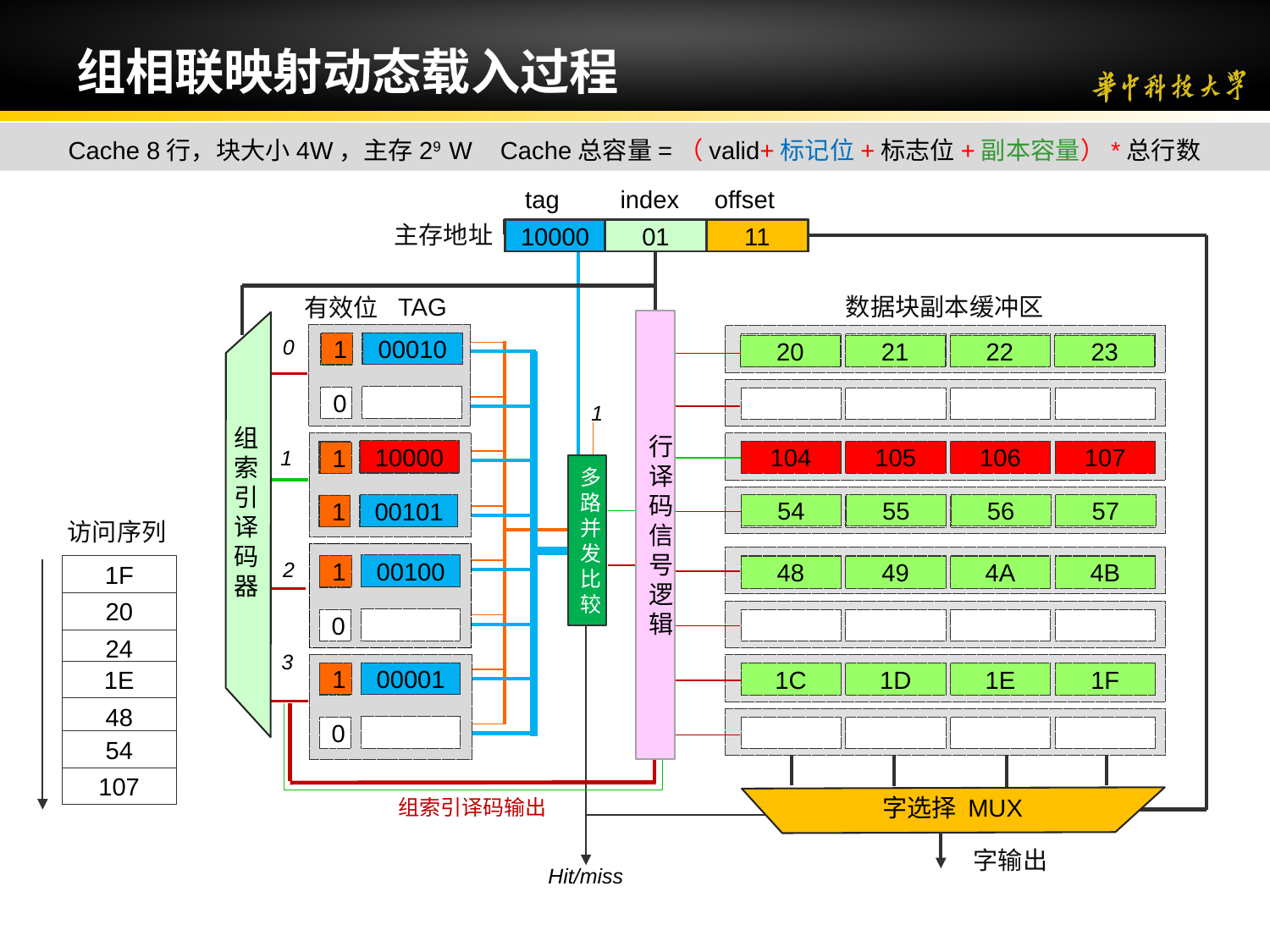

# 组相联映射动态载入过程
Cache 8行，块大小4W，主存29  W    Cache总容量=（valid+标记位+标志位+副本容量）*总行数
tag
index
offset
主存地址
Tag
index
offset
00001
11
11
00010
00
00
00010
01
00
00001
11
10
00100
10
00
00101
01
00
10000
01
11
TAG
数据块副本缓冲区
有效位
行译码
信号逻辑

0

0

0
1
2
3
00010
1
20
21
22
23

组索引译码器

1

0

0

10000
1
00010
1
107
104
105
106
24
25
26
27

多路并发比较

54
55
56
57
00101
1
访问序列

0

0

00100
1
1F
48
49
4A
4B
20

24

0

0

1E
00001
1
1C
1D
1E
1F
48
组索引译码输出

54
107
字选择 MUX
字输出
Hit/miss